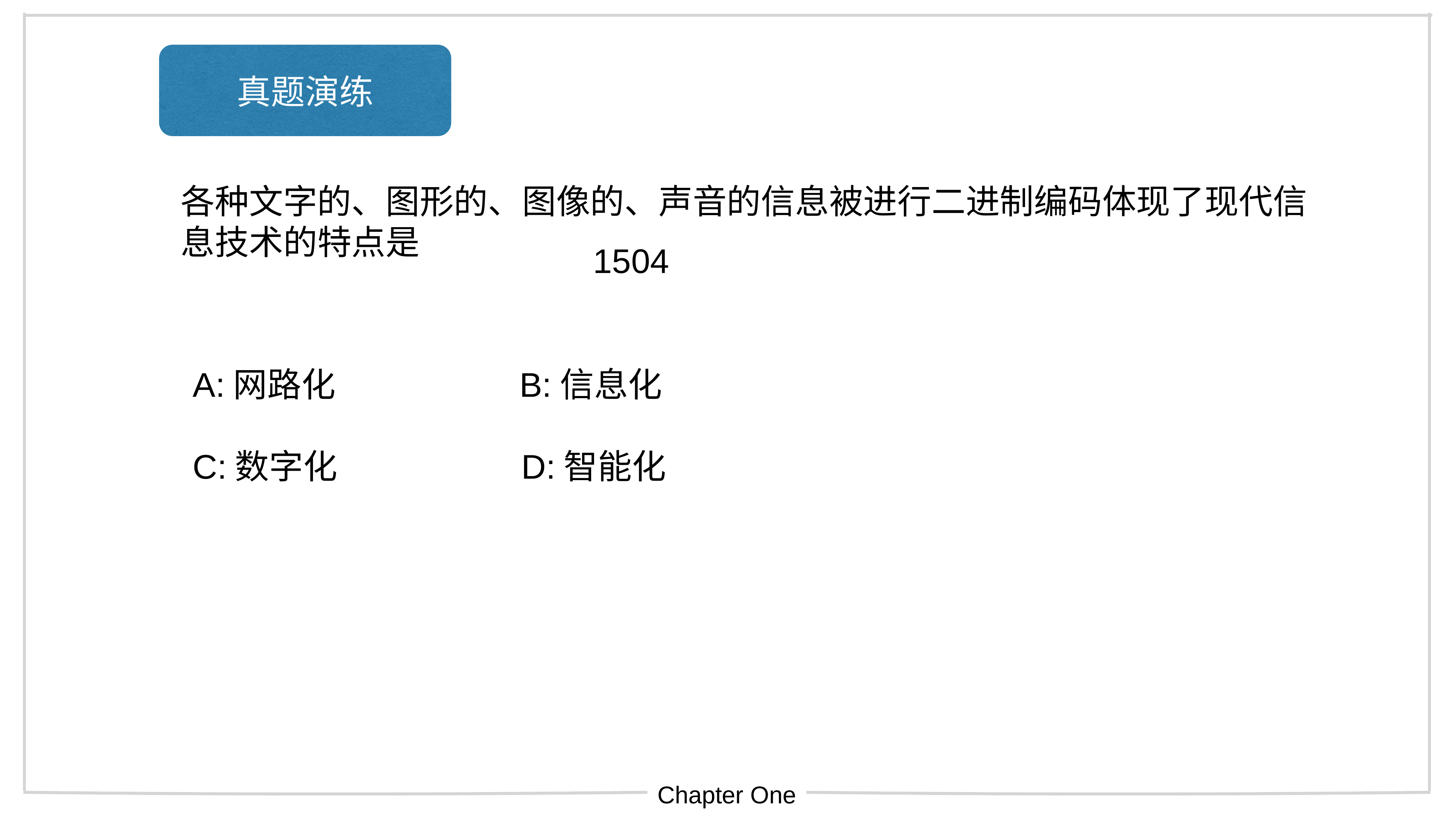

真题演练
各种文字的、图形的、图像的、声音的信息被进行二进制编码体现了现代信息技术的特点是
1504
A:网路化                       B:信息化

C:数字化                       D:智能化